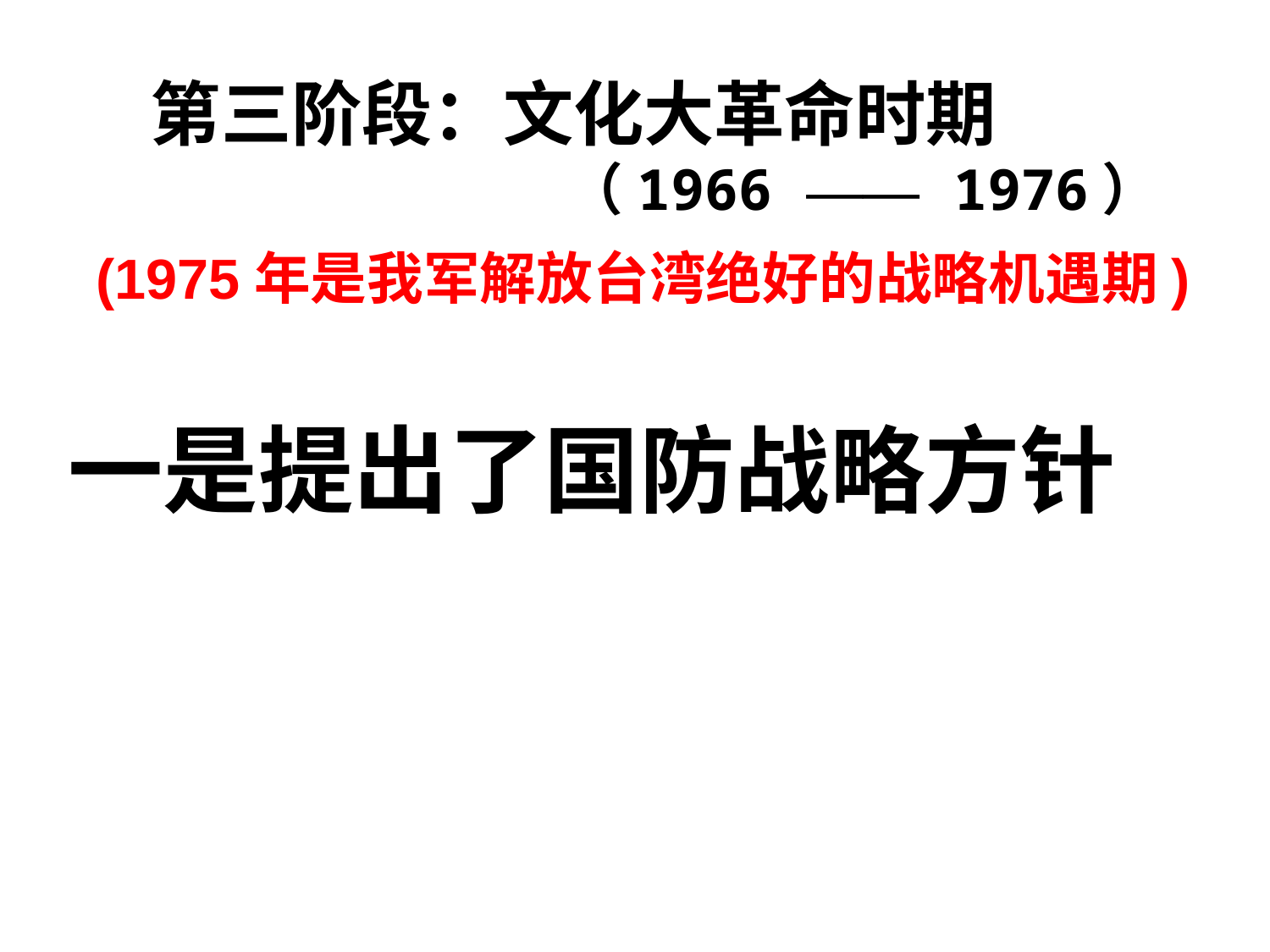

第三阶段：文化大革命时期
（1966 —— 1976）
(1975年是我军解放台湾绝好的战略机遇期)
一是提出了国防战略方针